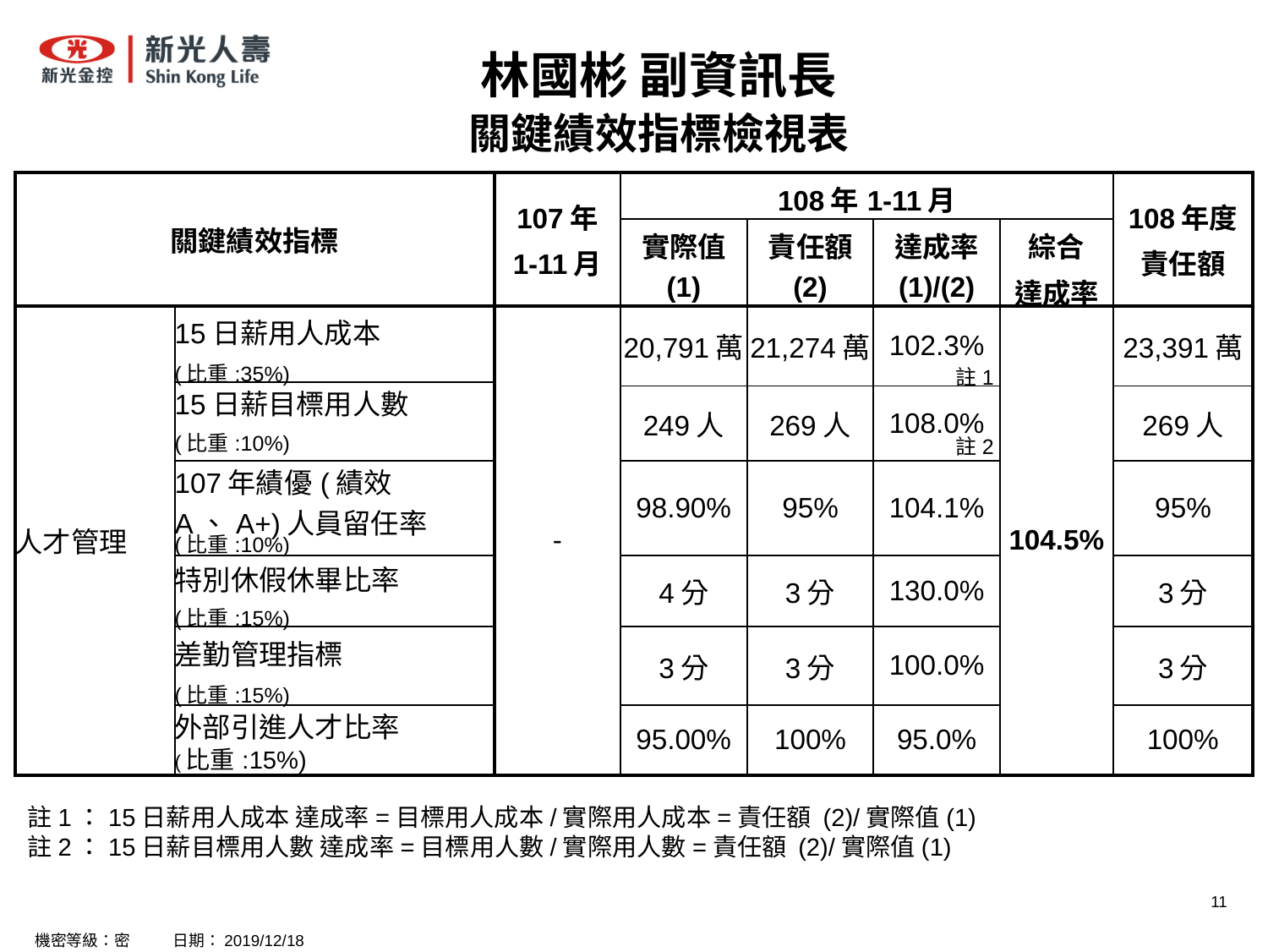

林國彬 副資訊長
關鍵績效指標檢視表
| 關鍵績效指標 |  | 107年 1-11月 | 108年1-11月 |  |  |  | 108年度 責任額 |
| --- | --- | --- | --- | --- | --- | --- | --- |
|  |  |  | 實際值 (1) | 責任額 (2) | 達成率 (1)/(2) | 綜合 達成率 |  |
| 人才管理 | 15日薪用人成本 | - | 20,791萬 | 21,274萬 | 102.3% | 104.5% | 23,391萬 |
|  | (比重:35%) |  |  |  |  |  |  |
|  | 15日薪目標用人數 |  |  |  |  |  |  |
|  |  |  | 249人 | 269人 | 108.0% |  | 269人 |
|  | (比重:10%) |  |  |  |  |  |  |
|  | 107年績優(績效A、A+)人員留任率 |  | 98.90% | 95% | 104.1% |  | 95% |
|  | (比重:10%) |  |  |  |  |  |  |
|  | 特別休假休畢比率 |  | 4分 | 3分 | 130.0% |  | 3分 |
|  | (比重:15%) |  |  |  |  |  |  |
|  | 差勤管理指標 |  | 3分 | 3分 | 100.0% |  | 3分 |
|  | (比重:15%) |  |  |  |  |  |  |
|  | 外部引進人才比率 |  | 95.00% | 100% | 95.0% |  | 100% |
|  | (比重:15%) |  |  |  |  |  |  |
註1
註2
註1：15日薪用人成本 達成率=目標用人成本/實際用人成本=責任額 (2)/實際值(1)
註2：15日薪目標用人數 達成率=目標用人數/實際用人數=責任額 (2)/實際值(1)
機密等級：密            日期：2019/12/18